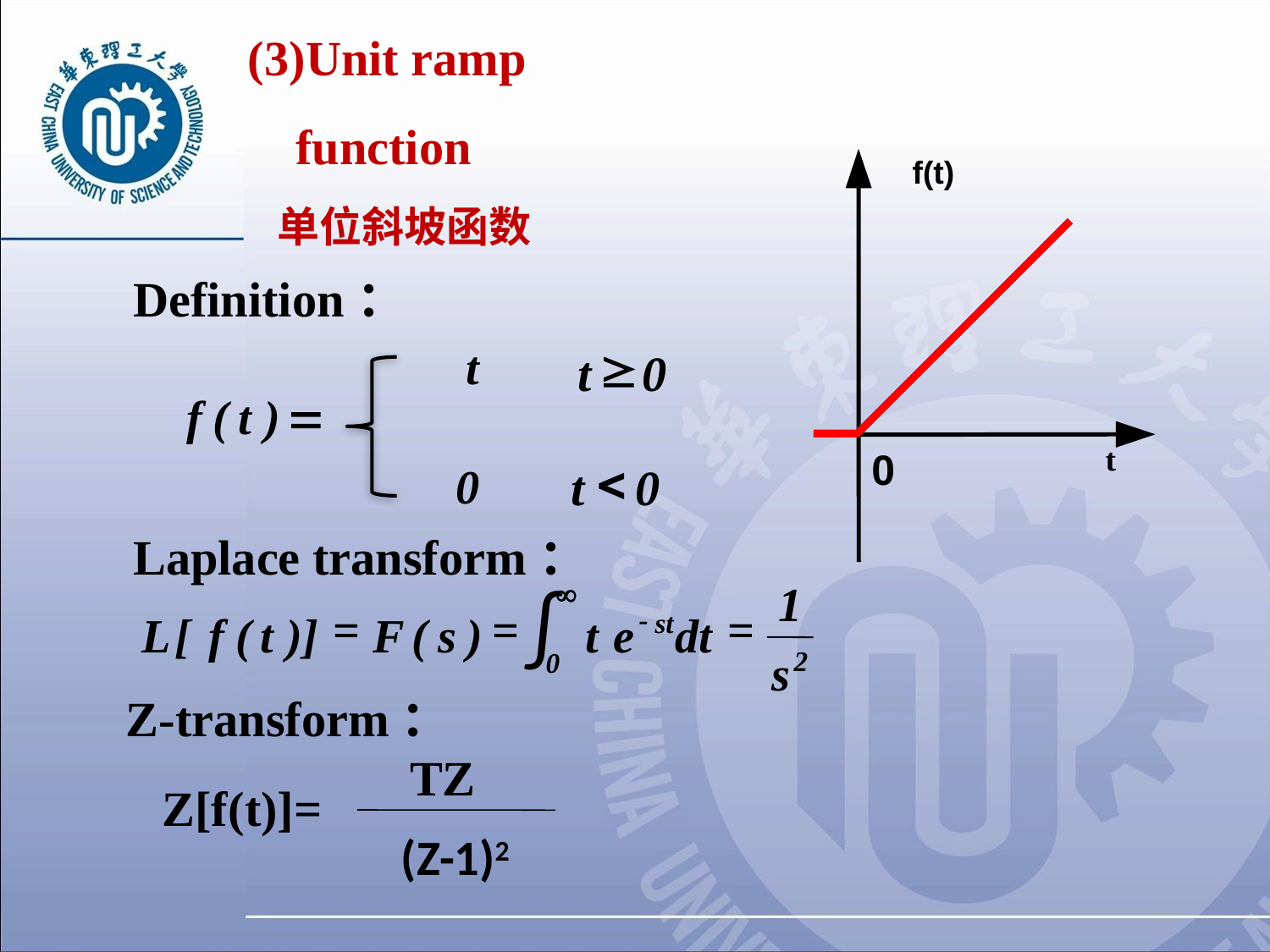

(3)Unit ramp function
  单位斜坡函数

f(t)

t
0
Definition：

t
≥
t
0

f
(
t
)
=
<
0
t
0
Laplace transform：
∫
1
∞
=
=

=
-
L
[
f
(
t
)]
F
(
s
)
t
e
st
dt

s
2
0
Z-transform：
TZ
Z[f(t)]=
(Z-1)2